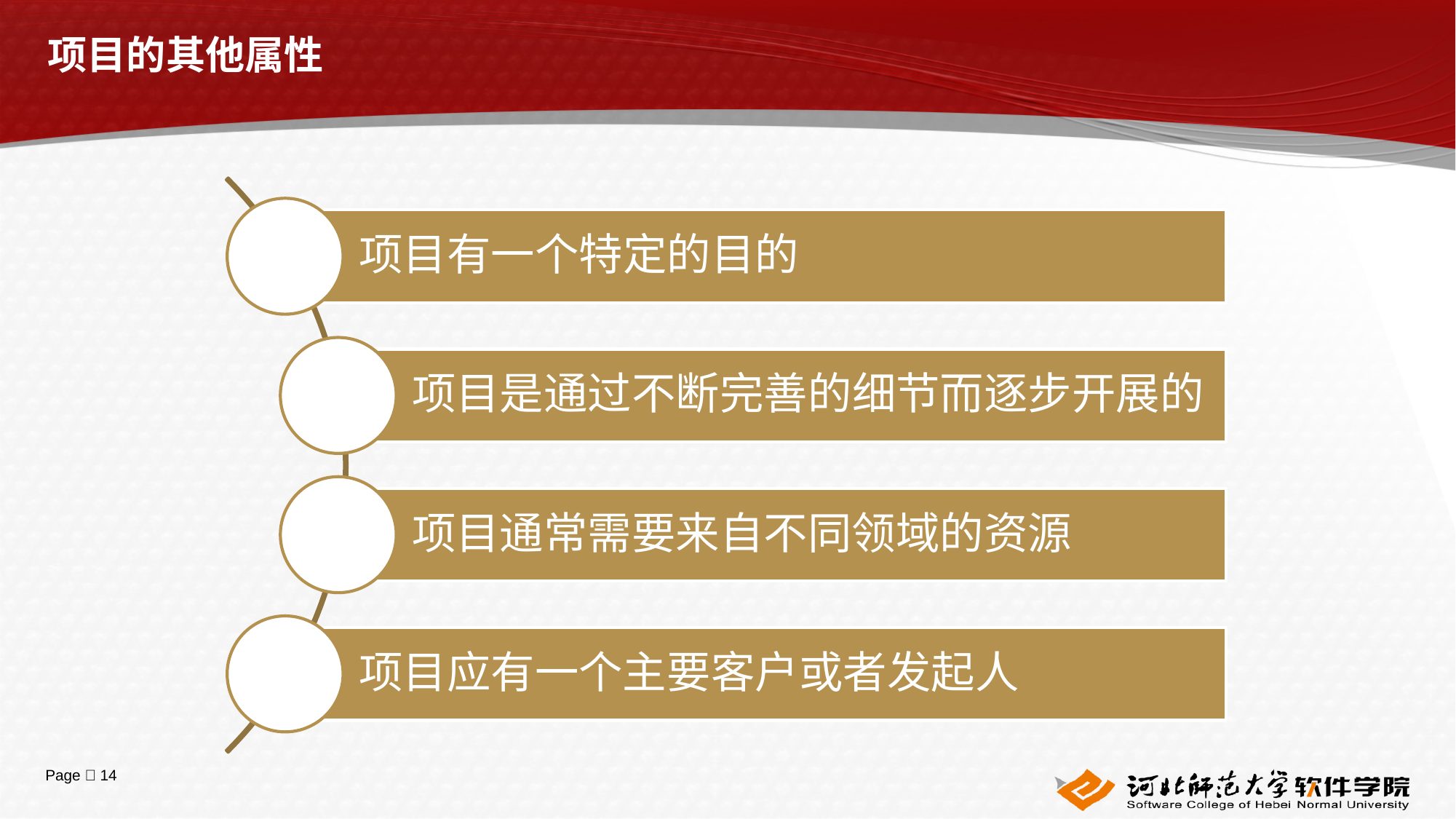

# 项目的其他属性
项目有一个特定的目的
项目是通过不断完善的细节而逐步开展的
项目通常需要来自不同领域的资源
项目应有一个主要客户或者发起人